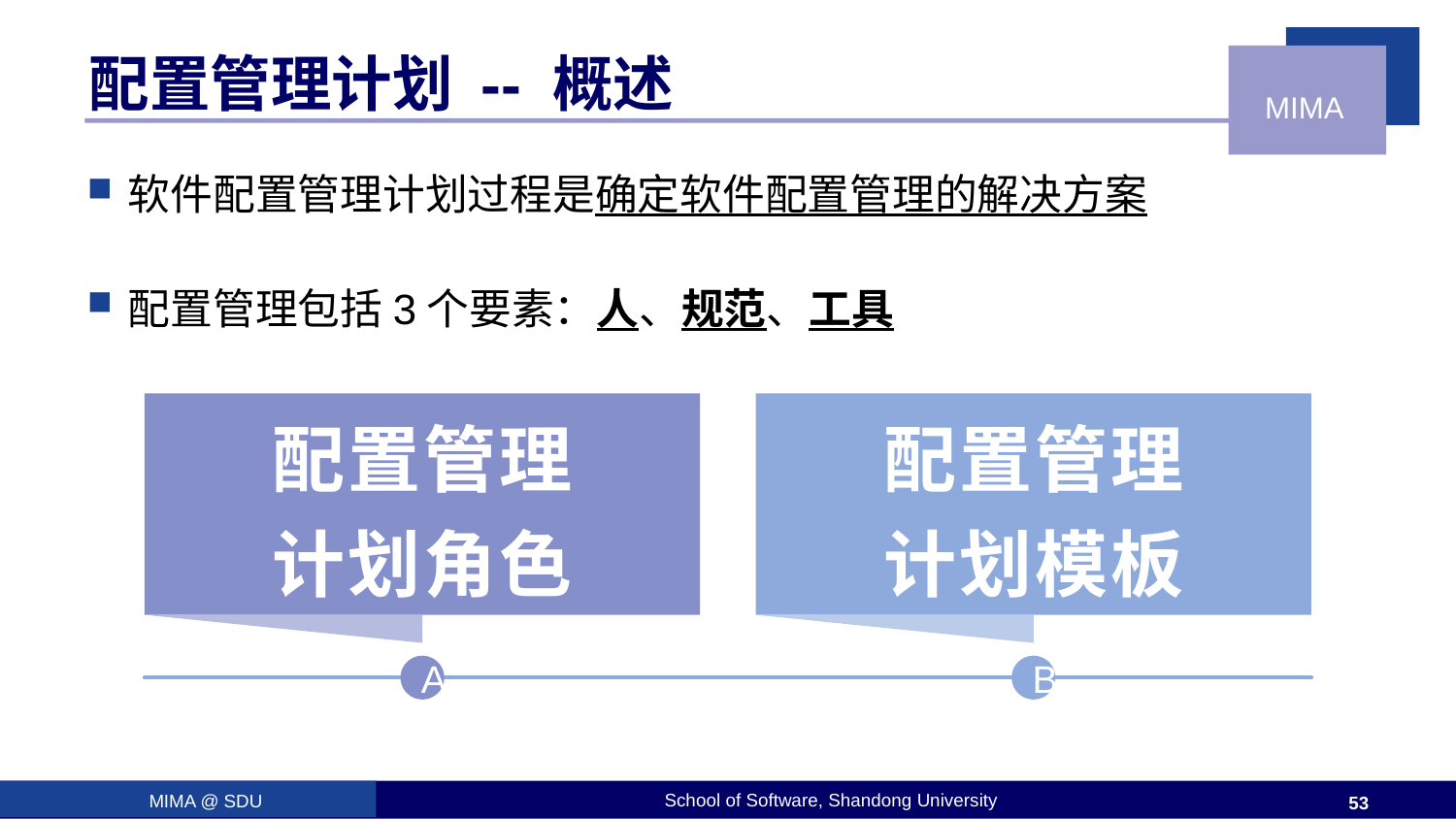

# 配置管理计划 -- 概述
软件配置管理计划过程是确定软件配置管理的解决方案

配置管理包括3个要素：人、规范、工具

配置管理
计划角色
配置管理
计划模板

A
B